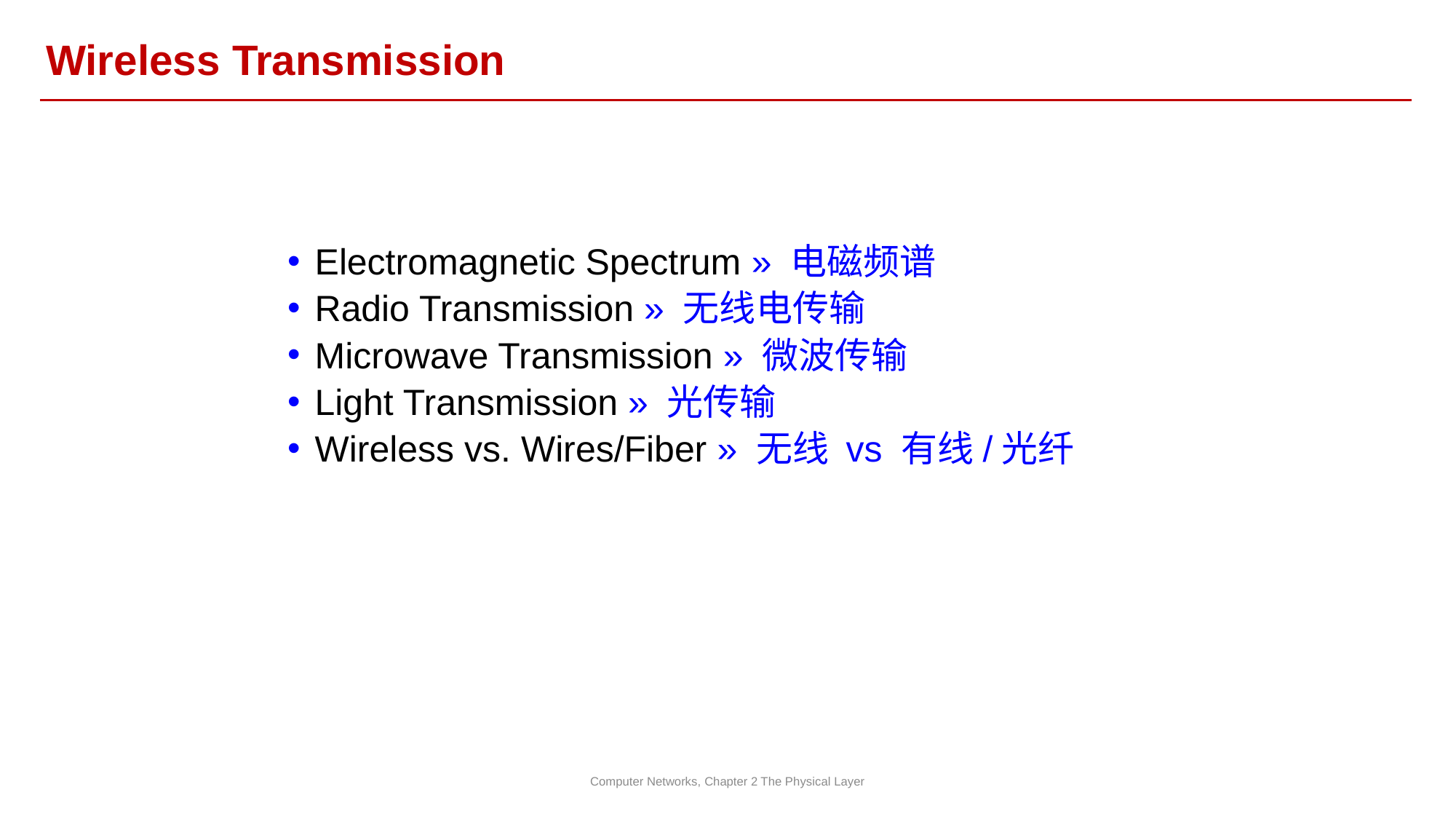

Wireless Transmission
Electromagnetic Spectrum » 电磁频谱
Radio Transmission » 无线电传输
Microwave Transmission » 微波传输
Light Transmission » 光传输
Wireless vs. Wires/Fiber » 无线 vs 有线/光纤

Computer Networks, Chapter 2 The Physical Layer